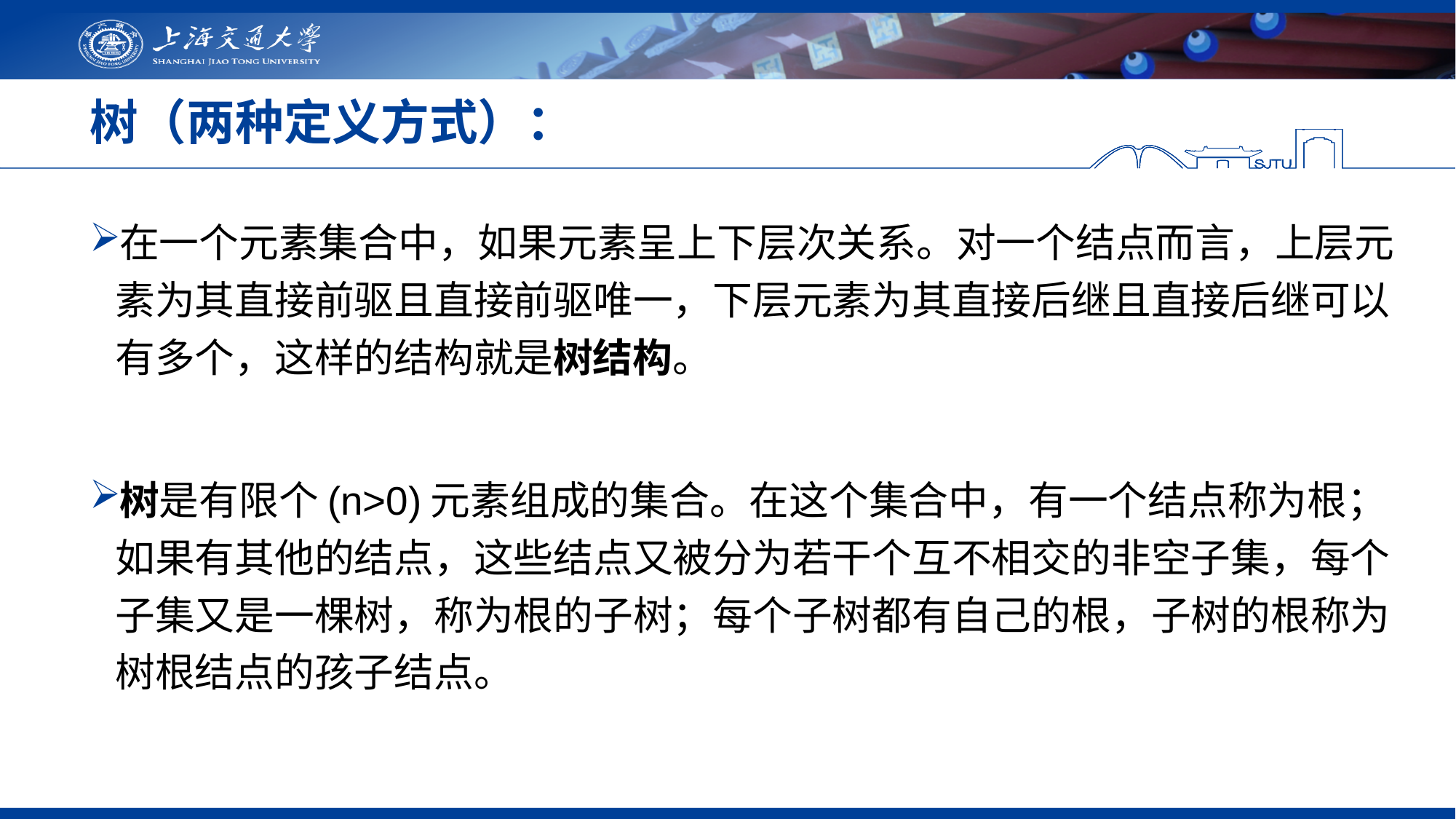

# 树（两种定义方式）：
在一个元素集合中，如果元素呈上下层次关系。对一个结点而言，上层元素为其直接前驱且直接前驱唯一，下层元素为其直接后继且直接后继可以有多个，这样的结构就是树结构。

树是有限个(n>0)元素组成的集合。在这个集合中，有一个结点称为根；如果有其他的结点，这些结点又被分为若干个互不相交的非空子集，每个子集又是一棵树，称为根的子树；每个子树都有自己的根，子树的根称为树根结点的孩子结点。